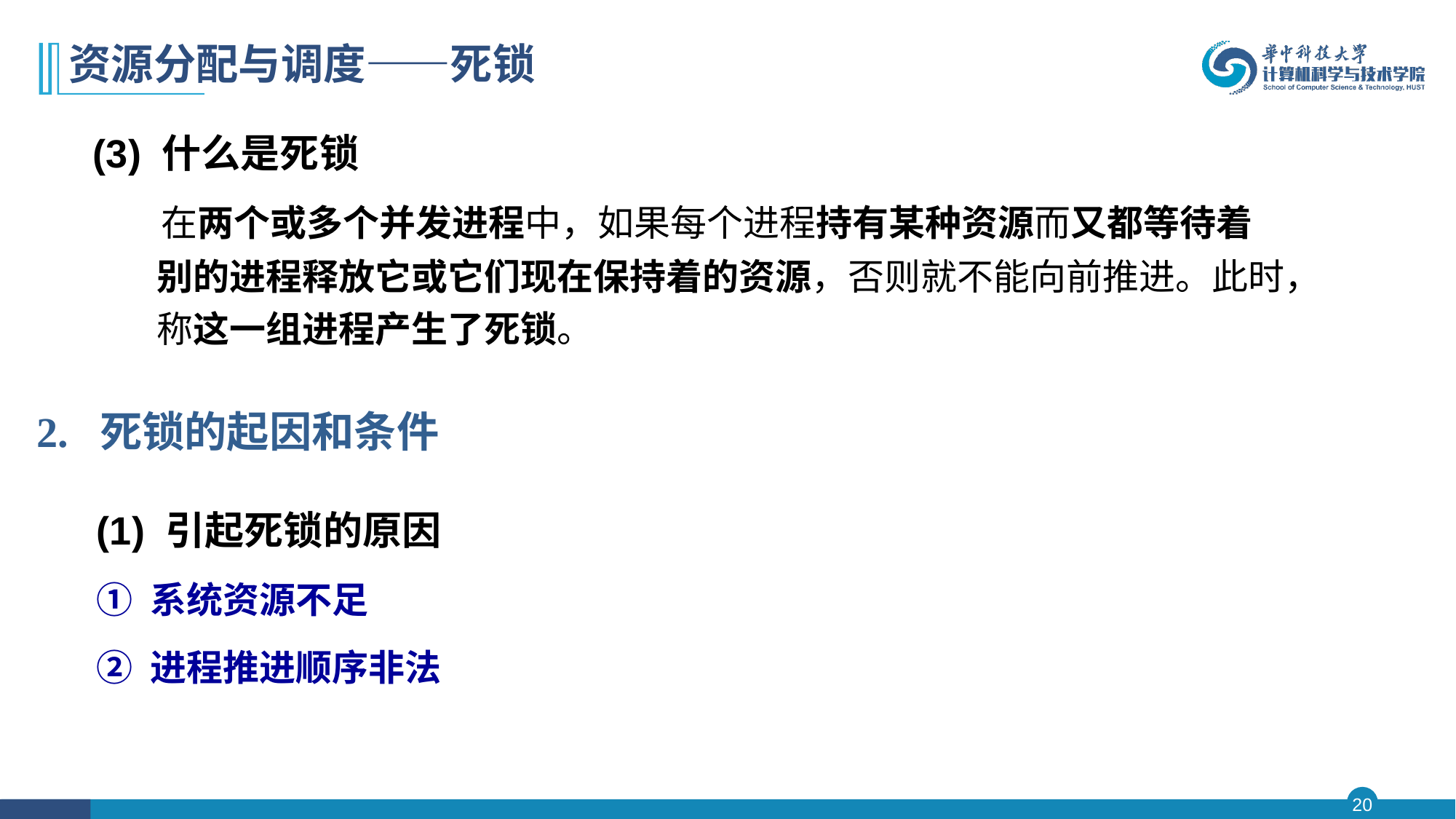

# 资源分配与调度——死锁
(3) 什么是死锁
      在两个或多个并发进程中，如果每个进程持有某种资源而又都等待着别的进程释放它或它们现在保持着的资源，否则就不能向前推进。此时，称这一组进程产生了死锁。
2.  死锁的起因和条件
(1) 引起死锁的原因
① 系统资源不足
② 进程推进顺序非法